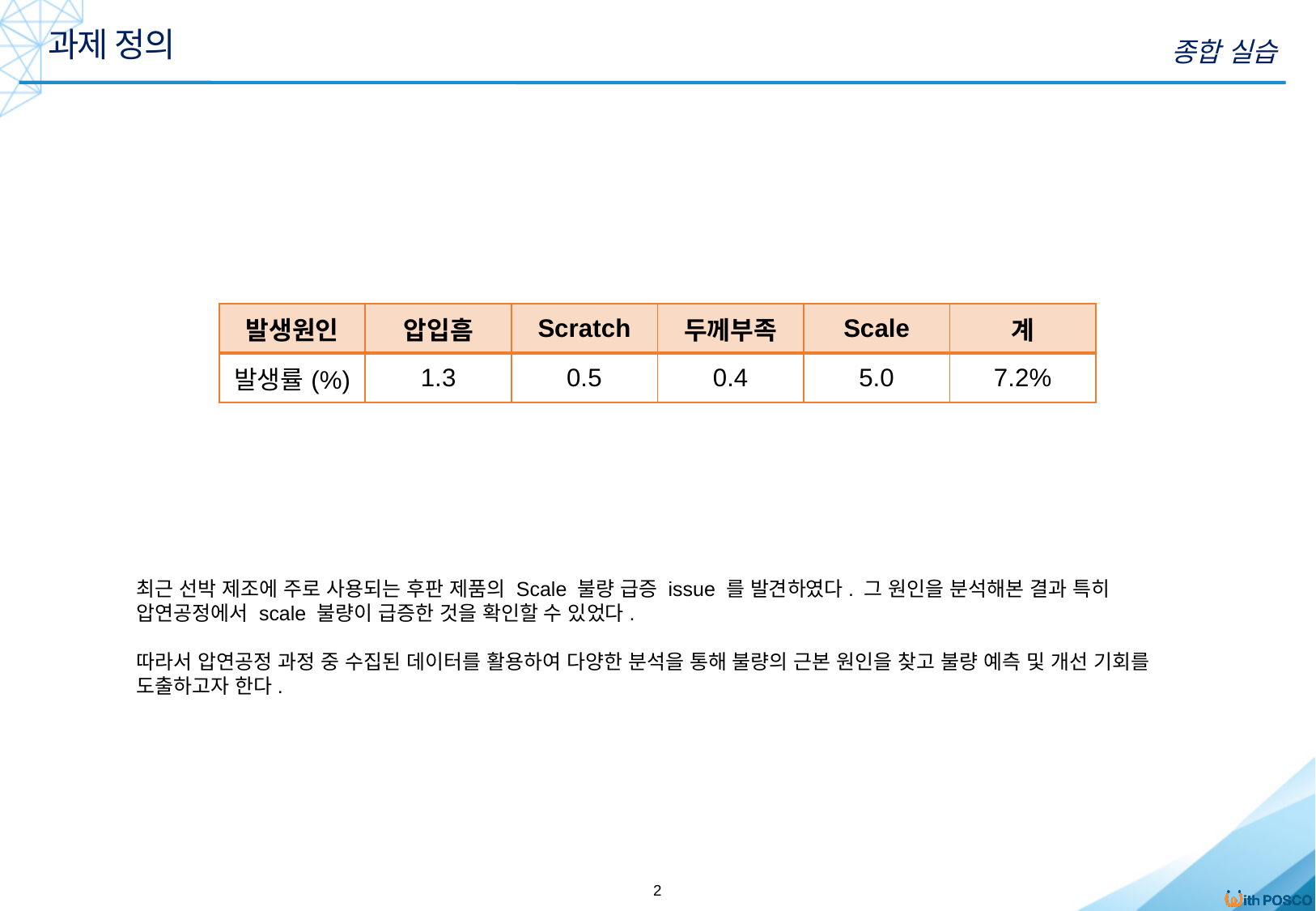

과제 정의
종합 실습
| 발생원인 | 압입흠 | Scratch | 두께부족 | Scale | 계 |
| --- | --- | --- | --- | --- | --- |
| 발생률(%) | 1.3 | 0.5 | 0.4 | 5.0 | 7.2% |
최근 선박 제조에 주로 사용되는 후판 제품의 Scale 불량 급증 issue 를 발견하였다. 그 원인을 분석해본 결과 특히 압연공정에서 scale 불량이 급증한 것을 확인할 수 있었다.

따라서 압연공정 과정 중 수집된 데이터를 활용하여 다양한 분석을 통해 불량의 근본 원인을 찾고 불량 예측 및 개선 기회를 도출하고자 한다.